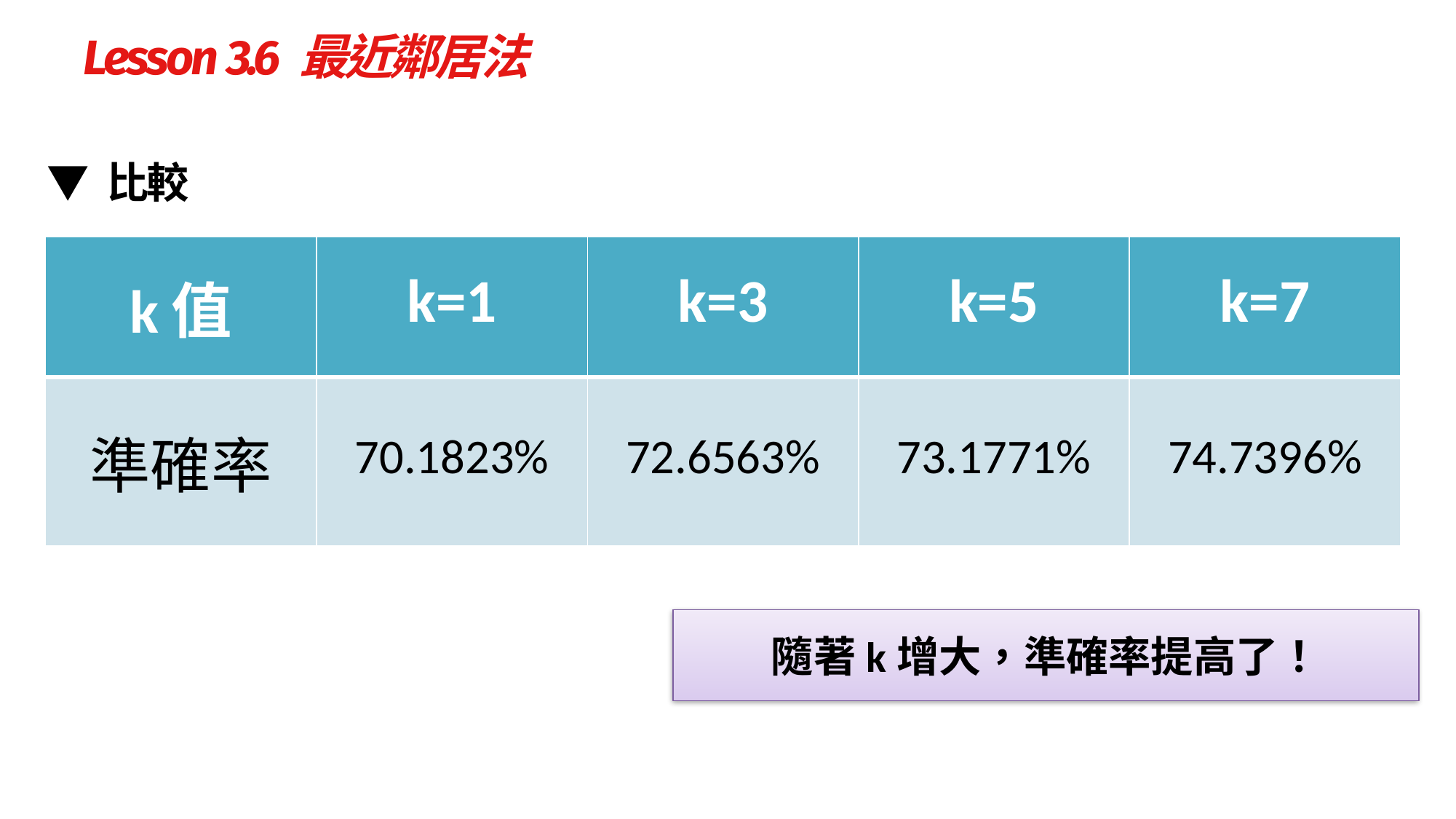

# Lesson 3.6 最近鄰居法
▼ 比較
| k值 | k=1 | k=3 | k=5 | k=7 |
| --- | --- | --- | --- | --- |
| 準確率 | 70.1823% | 72.6563% | 73.1771% | 74.7396% |
隨著k增大，準確率提高了！